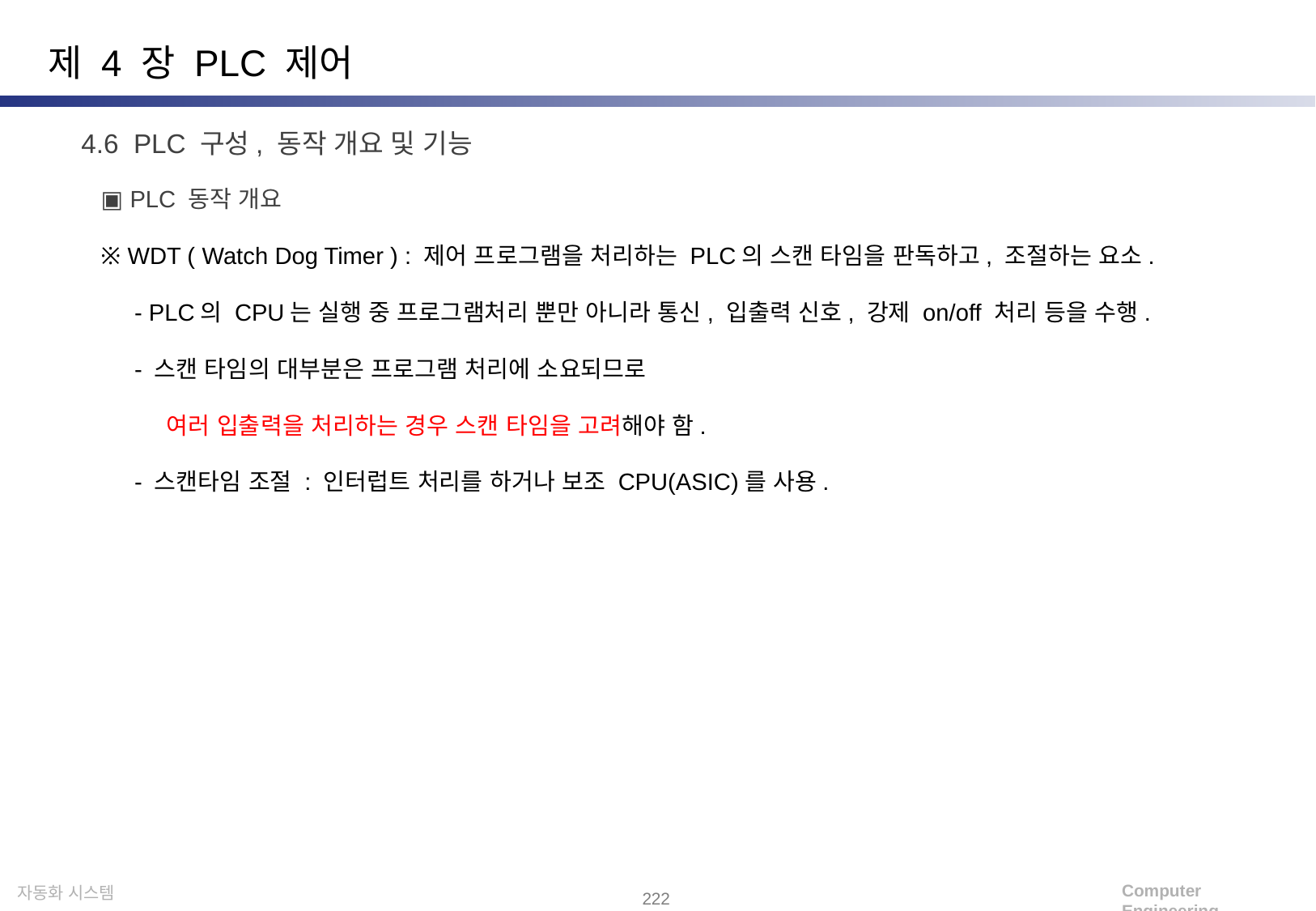

제 4 장 PLC 제어
4.6  PLC 구성, 동작 개요 및 기능
▣ PLC 동작 개요
※ WDT ( Watch Dog Timer ) : 제어 프로그램을 처리하는 PLC의 스캔 타임을 판독하고, 조절하는 요소.
     - PLC의 CPU는 실행 중 프로그램처리 뿐만 아니라 통신, 입출력 신호, 강제 on/off 처리 등을 수행.
     - 스캔 타임의 대부분은 프로그램 처리에 소요되므로
         여러 입출력을 처리하는 경우 스캔 타임을 고려해야 함.
     - 스캔타임 조절 : 인터럽트 처리를 하거나 보조 CPU(ASIC)를 사용.